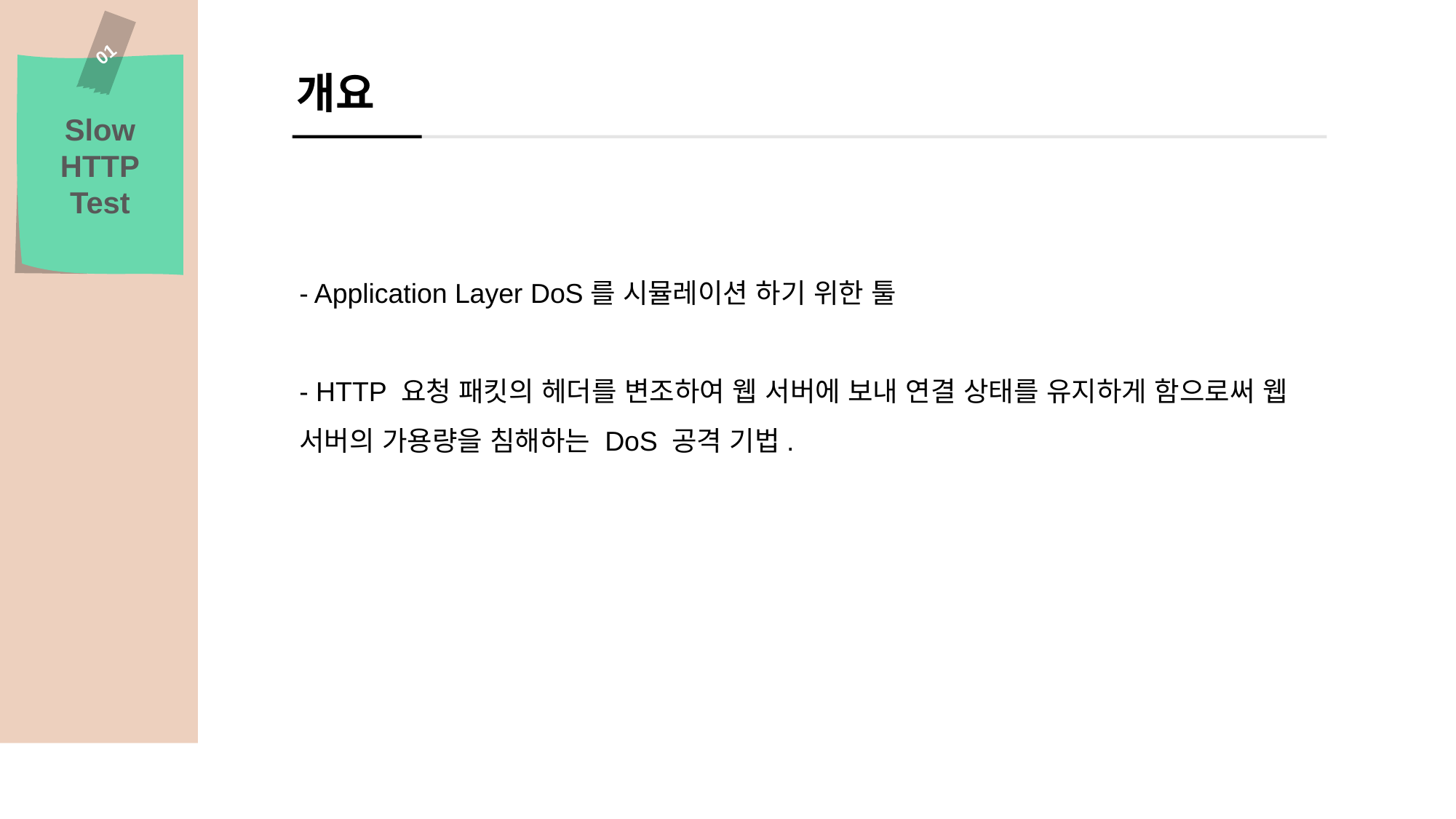

01
개요
Slow
HTTP
Test

- Application Layer DoS를 시뮬레이션 하기 위한 툴

- HTTP 요청 패킷의 헤더를 변조하여 웹 서버에 보내 연결 상태를 유지하게 함으로써 웹 서버의 가용량을 침해하는 DoS 공격 기법.